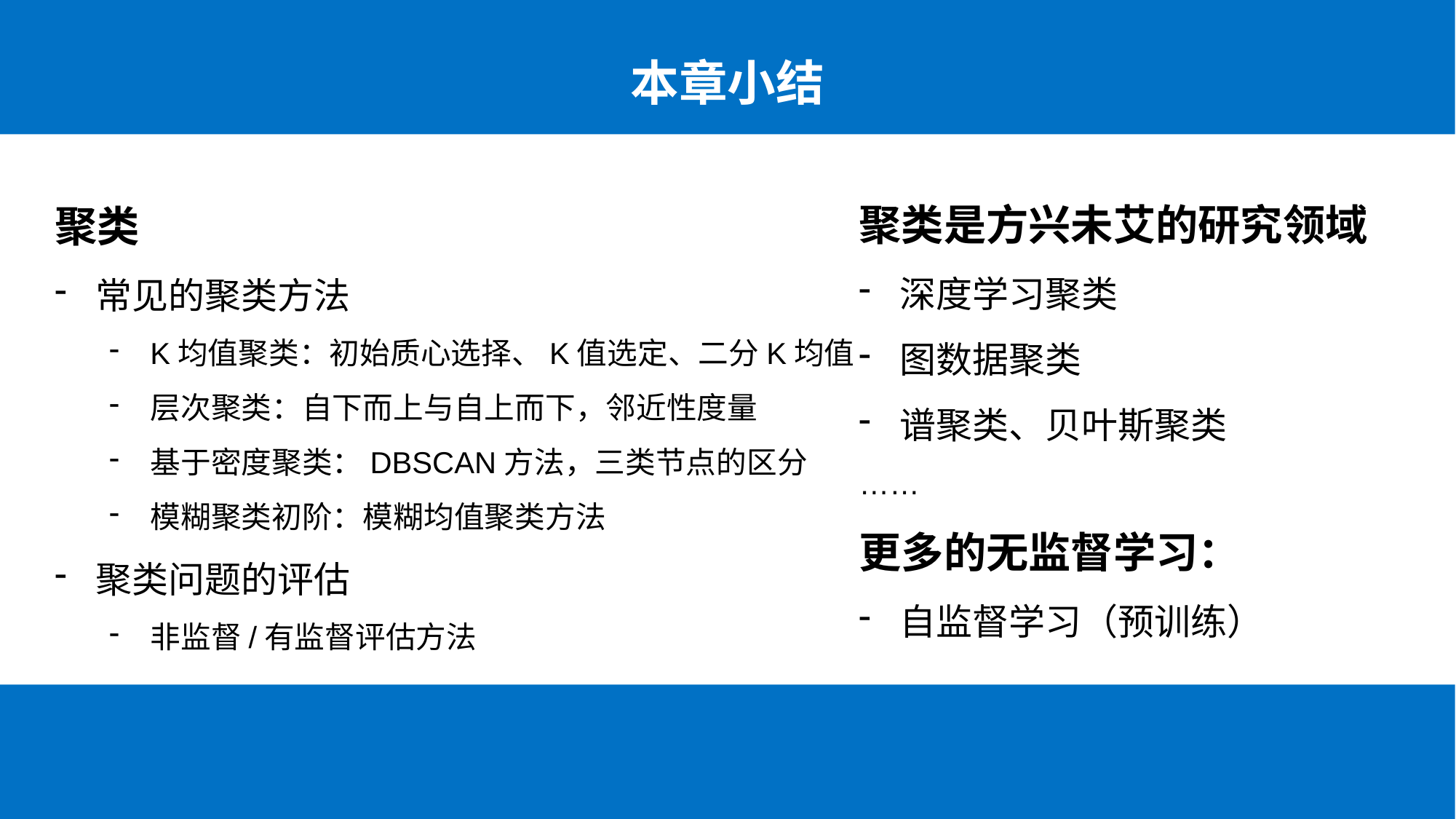

本章小结
聚类是方兴未艾的研究领域
深度学习聚类
图数据聚类
谱聚类、贝叶斯聚类
……
更多的无监督学习：
自监督学习（预训练）
聚类
常见的聚类方法
K均值聚类：初始质心选择、K值选定、二分K均值
层次聚类：自下而上与自上而下，邻近性度量
基于密度聚类：DBSCAN方法，三类节点的区分
模糊聚类初阶：模糊均值聚类方法
聚类问题的评估
非监督/有监督评估方法

78